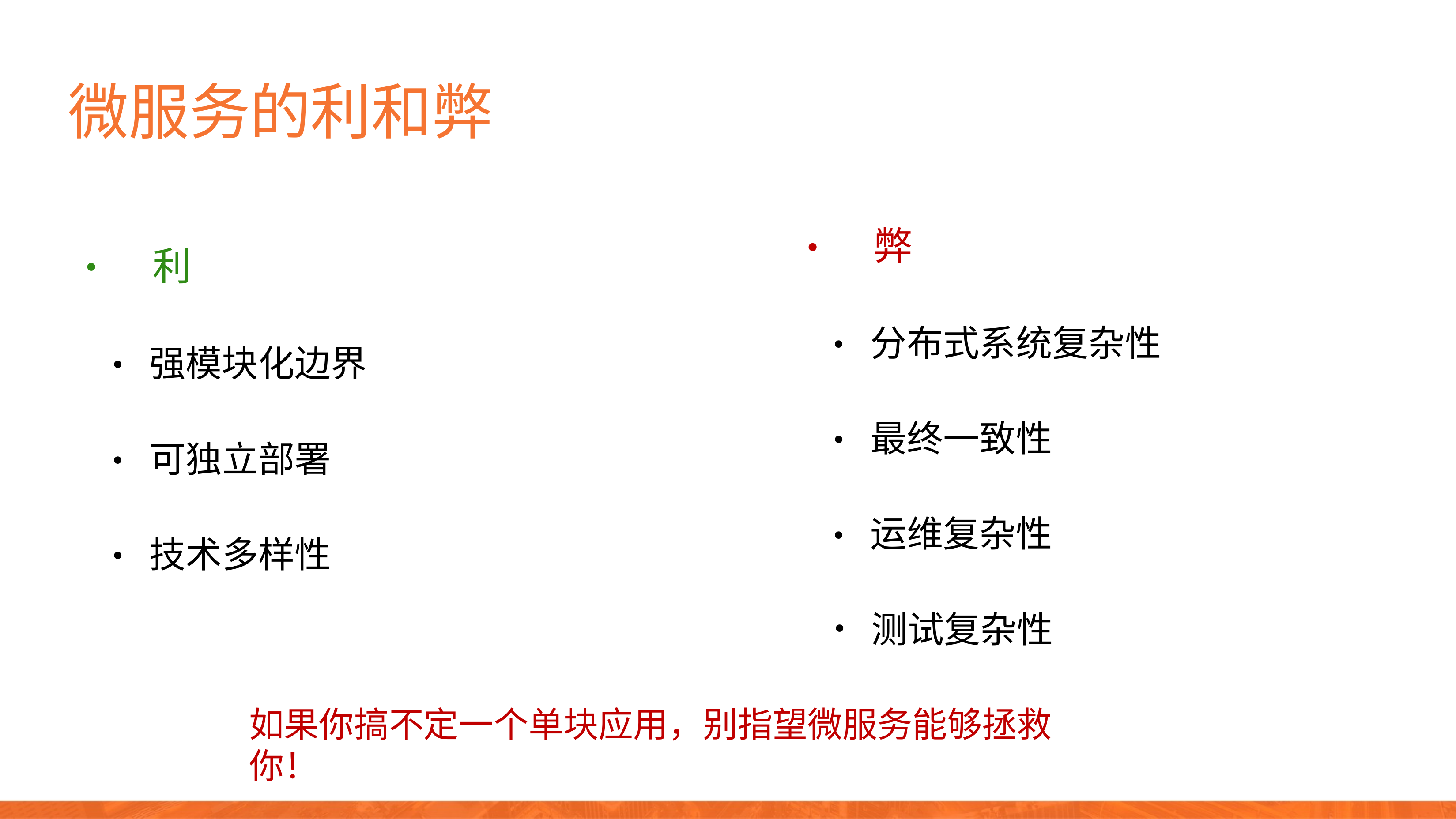

# 微服务的利和弊
弊
•
利
•
分布式系统复杂性
•
强模块化边界
•
最终一致性
•
可独立部署
•
运维复杂性
•
技术多样性
•
测试复杂性

如果你搞不定一个单块应用，别指望微服务能够拯救你！